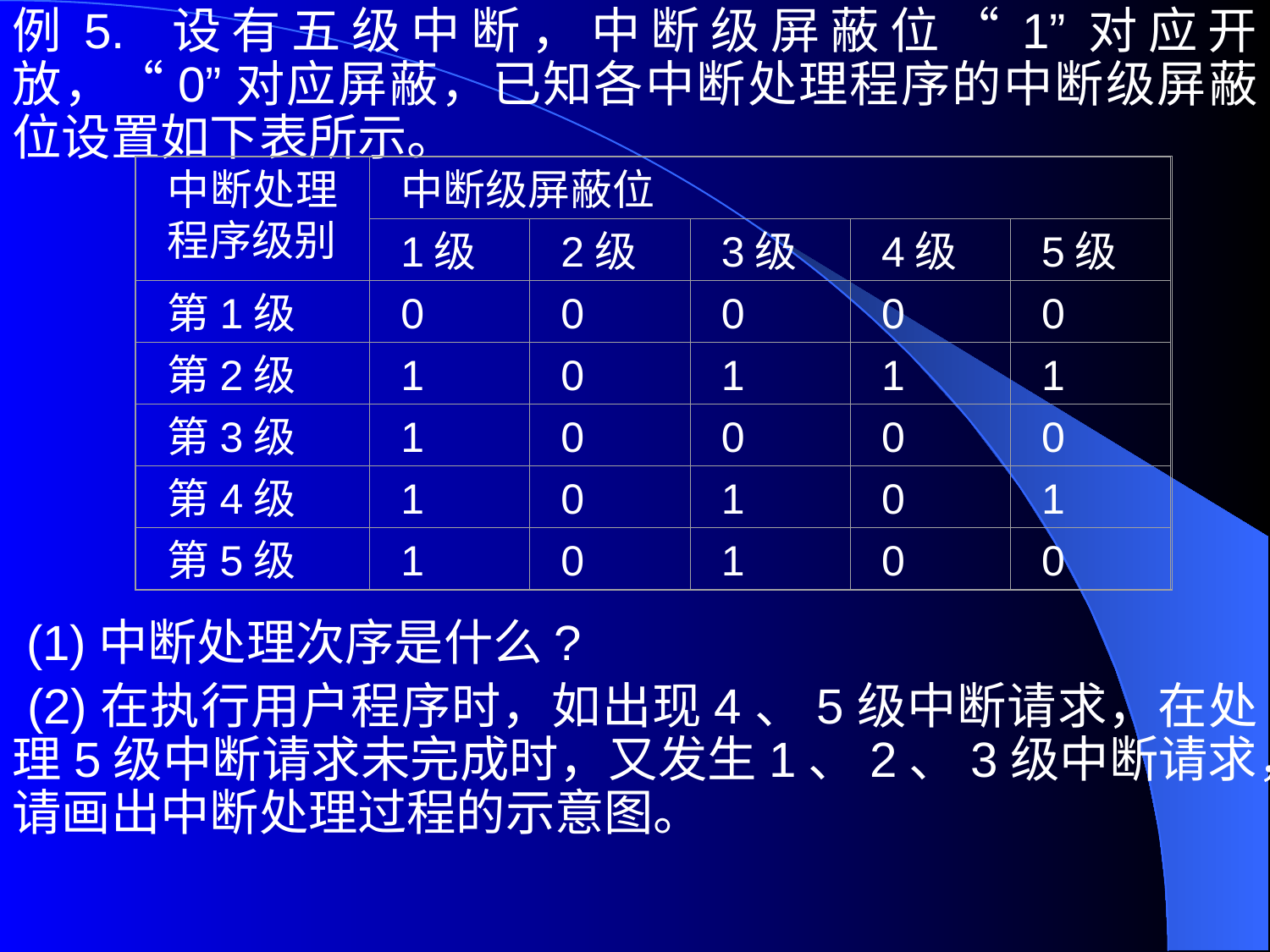

例5. 设有五级中断，中断级屏蔽位“1”对应开放，“0”对应屏蔽，已知各中断处理程序的中断级屏蔽位设置如下表所示。

 (1)中断处理次序是什么?
 (2)在执行用户程序时，如出现4、5级中断请求，在处理5级中断请求未完成时，又发生1、2、3级中断请求，请画出中断处理过程的示意图。

中断处理程序级别

中断级屏蔽位

1级

2级

3级

4级

5级

第1级

0

0

0

0

0

第2级

1

0

1

1

1

第3级

1

0

0

0

0

第4级

1

0

1

0

1

第5级

1

0

1

0

0